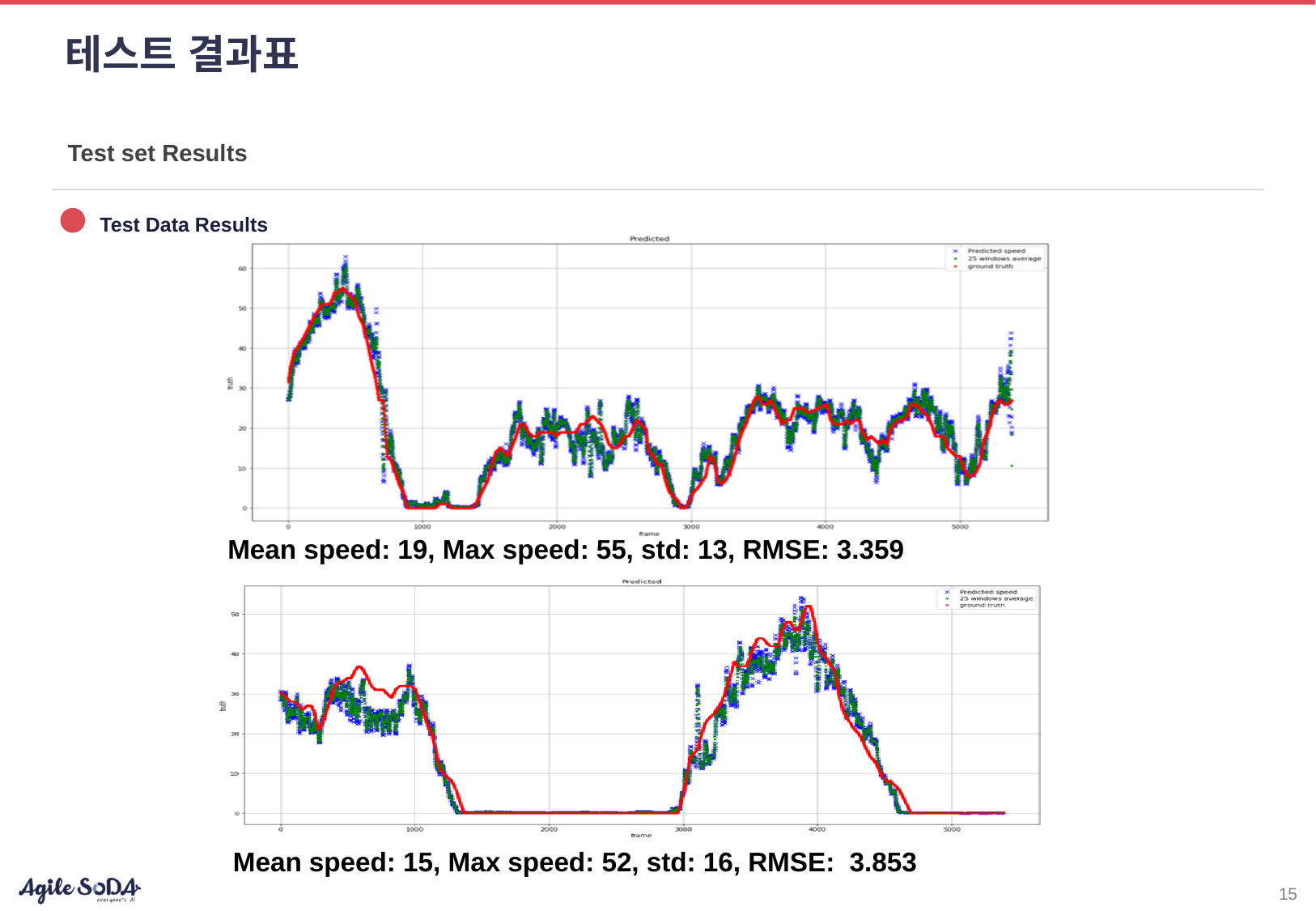

# 테스트 결과표
Test set Results
Test Data Results

Mean speed: 19, Max speed: 55, std: 13, RMSE: 3.359

Mean speed: 15, Max speed: 52, std: 16, RMSE:  3.853